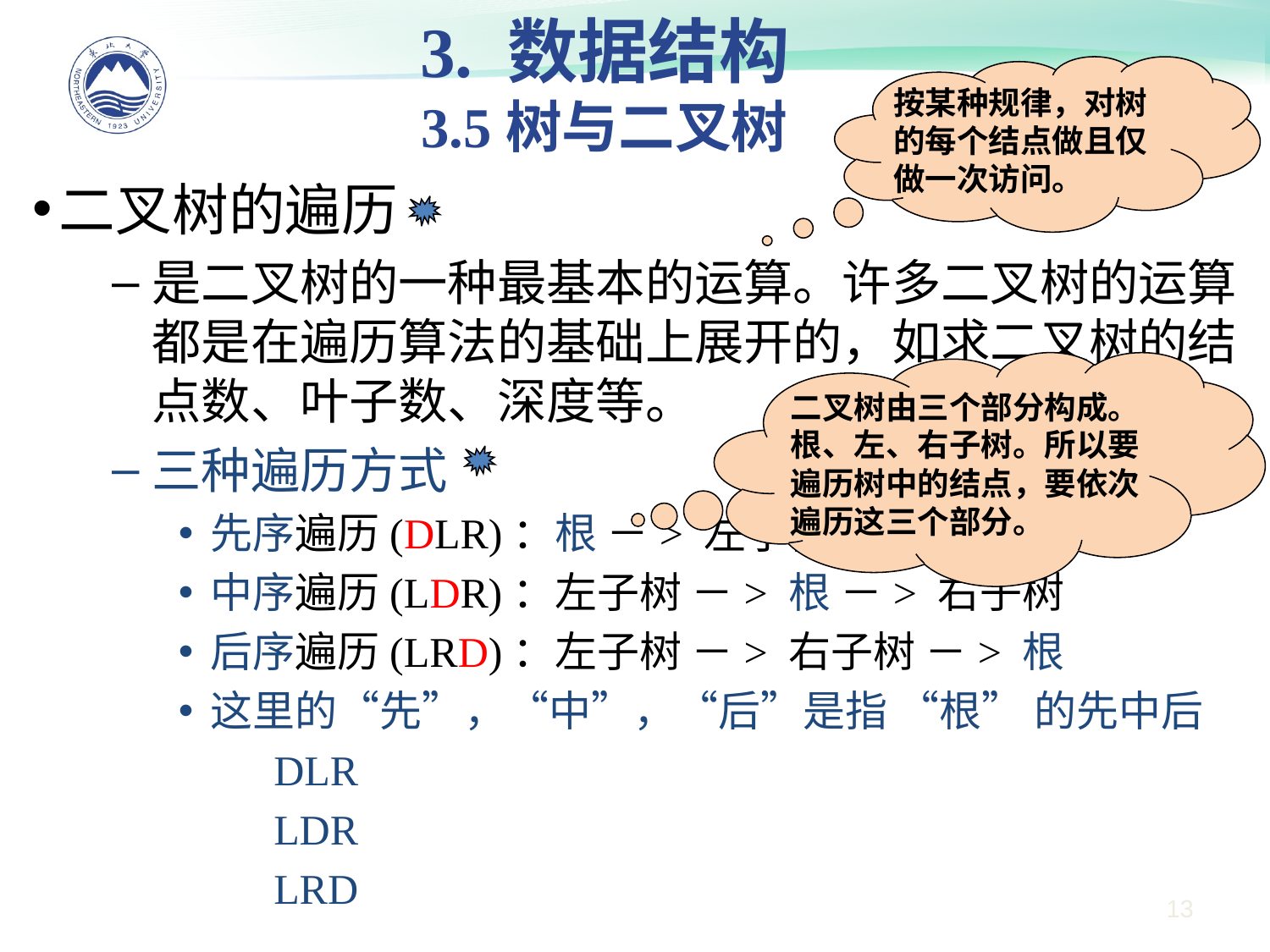

3. 数据结构
3.5树与二叉树
按某种规律，对树的每个结点做且仅做一次访问。
二叉树的遍历
是二叉树的一种最基本的运算。许多二叉树的运算都是在遍历算法的基础上展开的，如求二叉树的结点数、叶子数、深度等。
三种遍历方式
先序遍历(DLR)：根 －> 左子树 －> 右子树
中序遍历(LDR)：左子树 －> 根 －> 右子树
后序遍历(LRD)：左子树 －> 右子树 －> 根
这里的“先”，“中”，“后”是指 “根” 的先中后
         DLR
         LDR
         LRD

二叉树由三个部分构成。根、左、右子树。所以要遍历树中的结点，要依次遍历这三个部分。

13